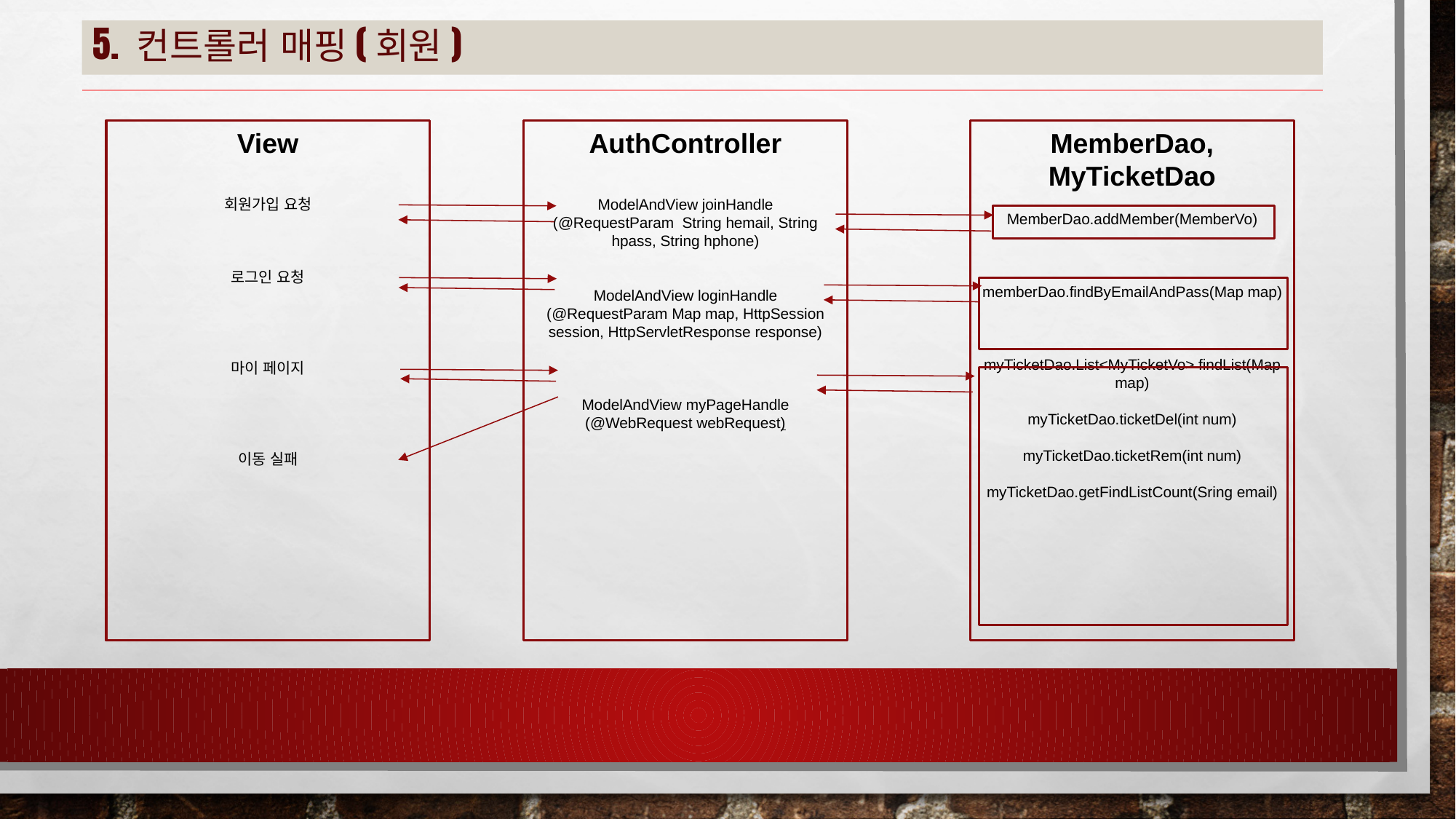

# 5. 컨트롤러 매핑(회원)
View

회원가입 요청

로그인 요청

마이 페이지

이동 실패

AuthController

ModelAndView joinHandle
(@RequestParam  String hemail, String hpass, String hphone)

ModelAndView loginHandle
(@RequestParam Map map, HttpSession session, HttpServletResponse response)

ModelAndView myPageHandle
(@WebRequest webRequest)
MemberDao,
MyTicketDao

MemberDao.addMember(MemberVo)

memberDao.findByEmailAndPass(Map map)

myTicketDao.List<MyTicketVo> findList(Map map)

myTicketDao.ticketDel(int num)

myTicketDao.ticketRem(int num)

myTicketDao.getFindListCount(Sring email)